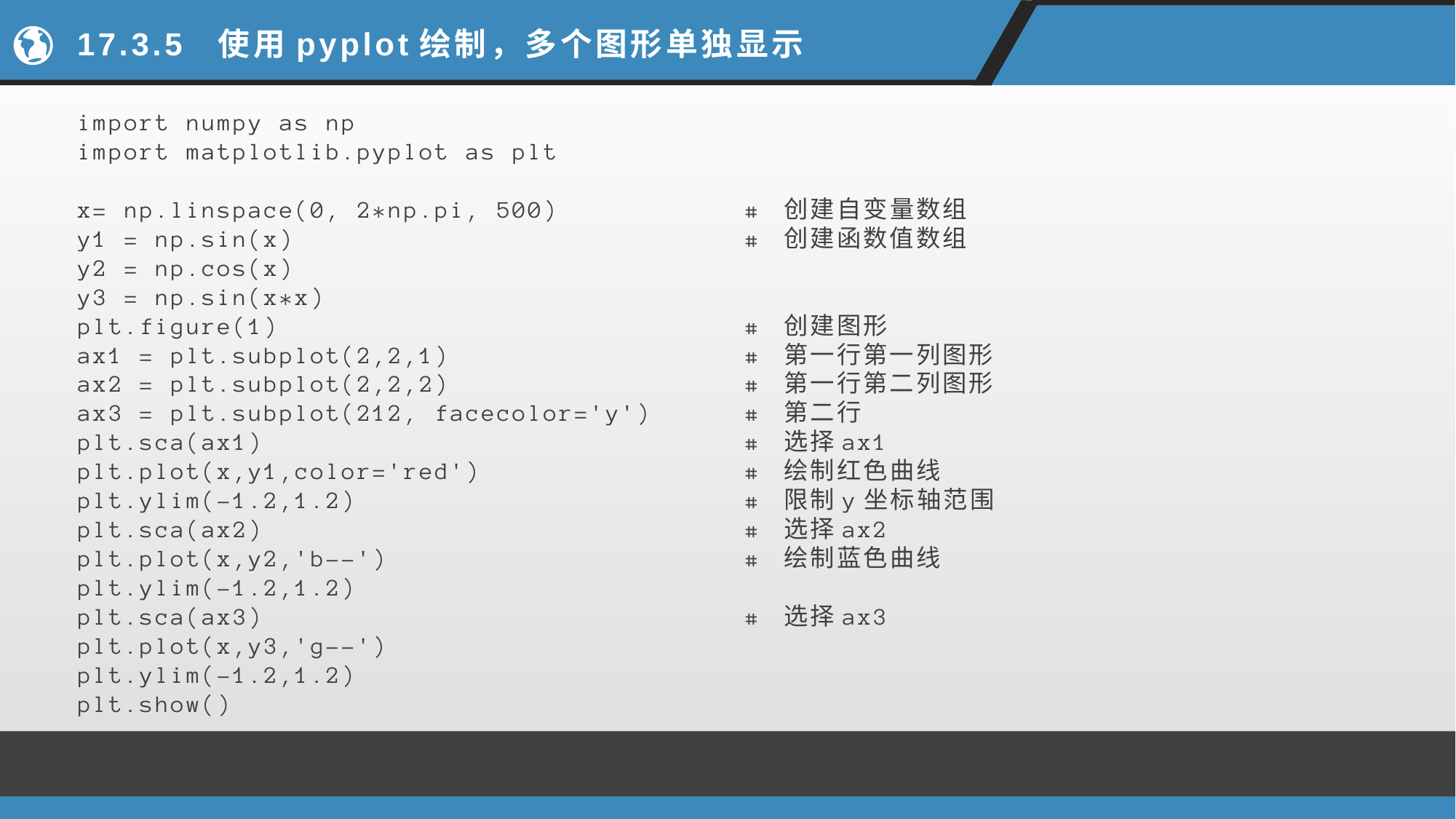

# 17.3.5  使用pyplot绘制，多个图形单独显示

import numpy as np
import matplotlib.pyplot as plt

x= np.linspace(0, 2*np.pi, 500)            # 创建自变量数组
y1 = np.sin(x)                             # 创建函数值数组
y2 = np.cos(x)
y3 = np.sin(x*x)
plt.figure(1)                              # 创建图形
ax1 = plt.subplot(2,2,1)                   # 第一行第一列图形
ax2 = plt.subplot(2,2,2)                   # 第一行第二列图形
ax3 = plt.subplot(212, facecolor='y')      # 第二行
plt.sca(ax1)                               # 选择ax1
plt.plot(x,y1,color='red')                 # 绘制红色曲线
plt.ylim(-1.2,1.2)                         # 限制y坐标轴范围
plt.sca(ax2)                               # 选择ax2
plt.plot(x,y2,'b--')                       # 绘制蓝色曲线
plt.ylim(-1.2,1.2)
plt.sca(ax3)                               # 选择ax3
plt.plot(x,y3,'g--')
plt.ylim(-1.2,1.2)
plt.show()